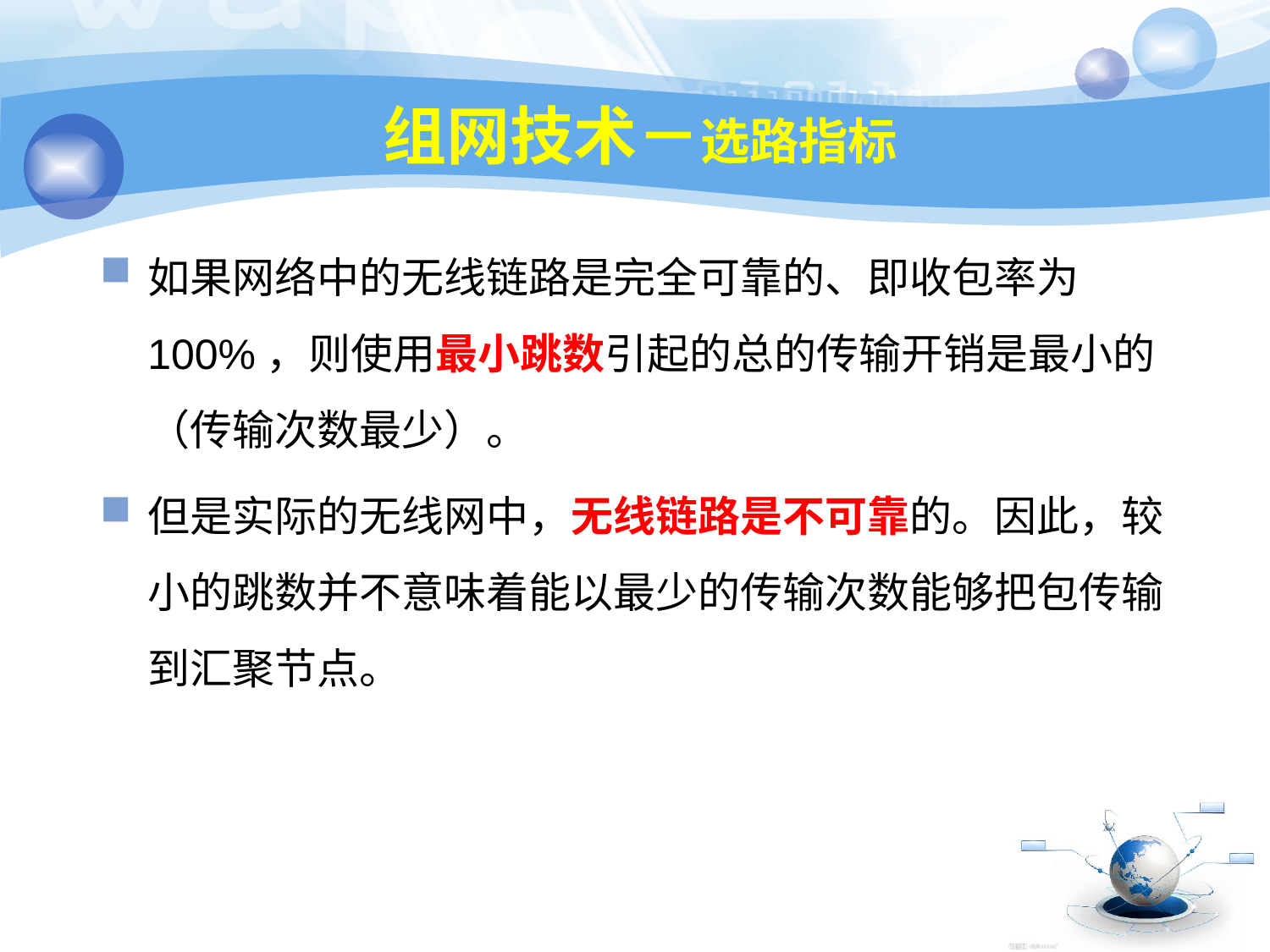

# 组网技术－选路指标
如果网络中的无线链路是完全可靠的、即收包率为100%，则使用最小跳数引起的总的传输开销是最小的（传输次数最少）。
但是实际的无线网中，无线链路是不可靠的。因此，较小的跳数并不意味着能以最少的传输次数能够把包传输到汇聚节点。